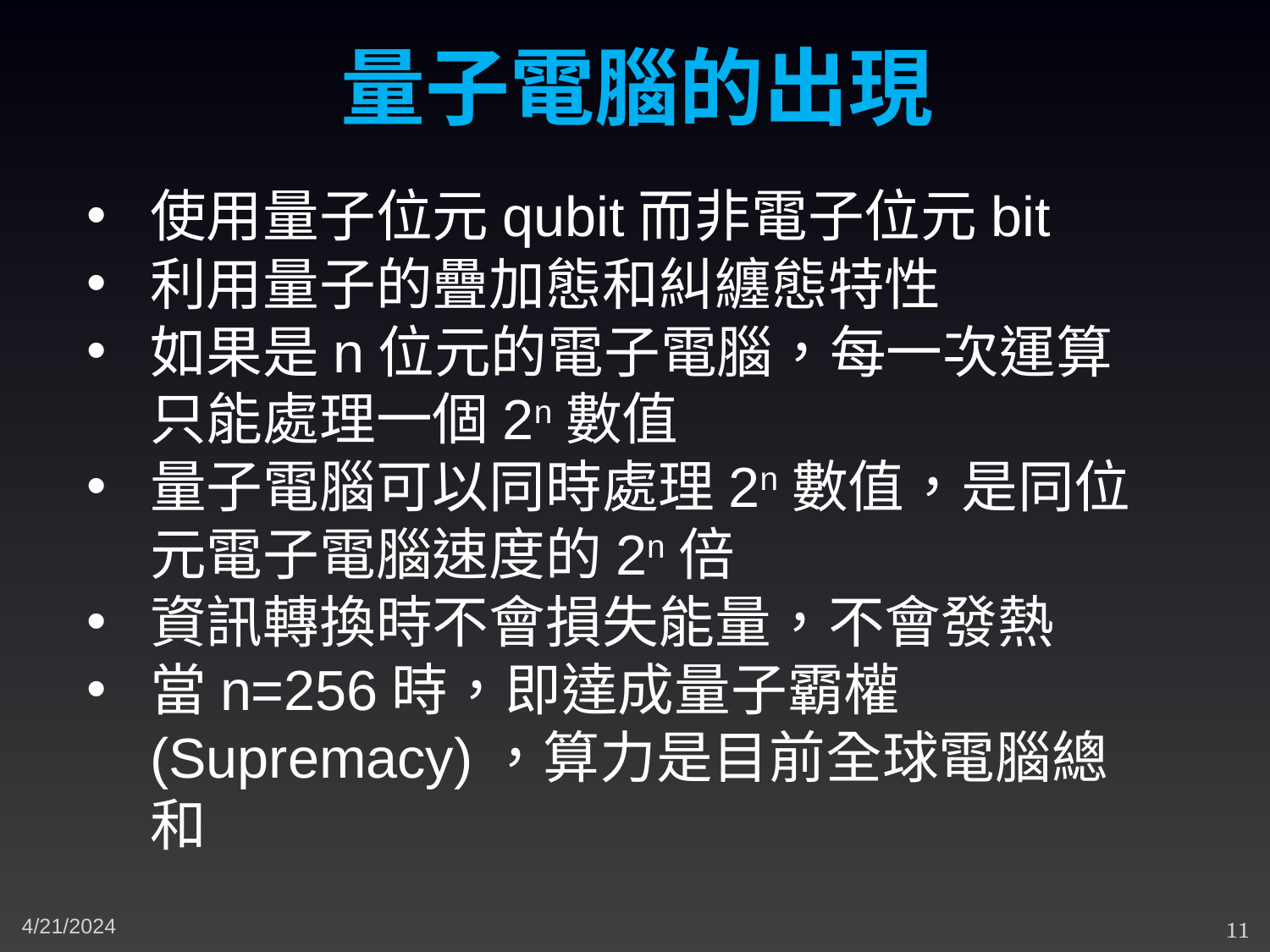

量子電腦的出現
使用量子位元qubit而非電子位元bit
利用量子的疊加態和糾纏態特性
如果是n位元的電子電腦，每一次運算只能處理一個2n數值
量子電腦可以同時處理2n數值，是同位元電子電腦速度的2n倍
資訊轉換時不會損失能量，不會發熱
當n=256時，即達成量子霸權(Supremacy)，算力是目前全球電腦總和
4/21/2024
11